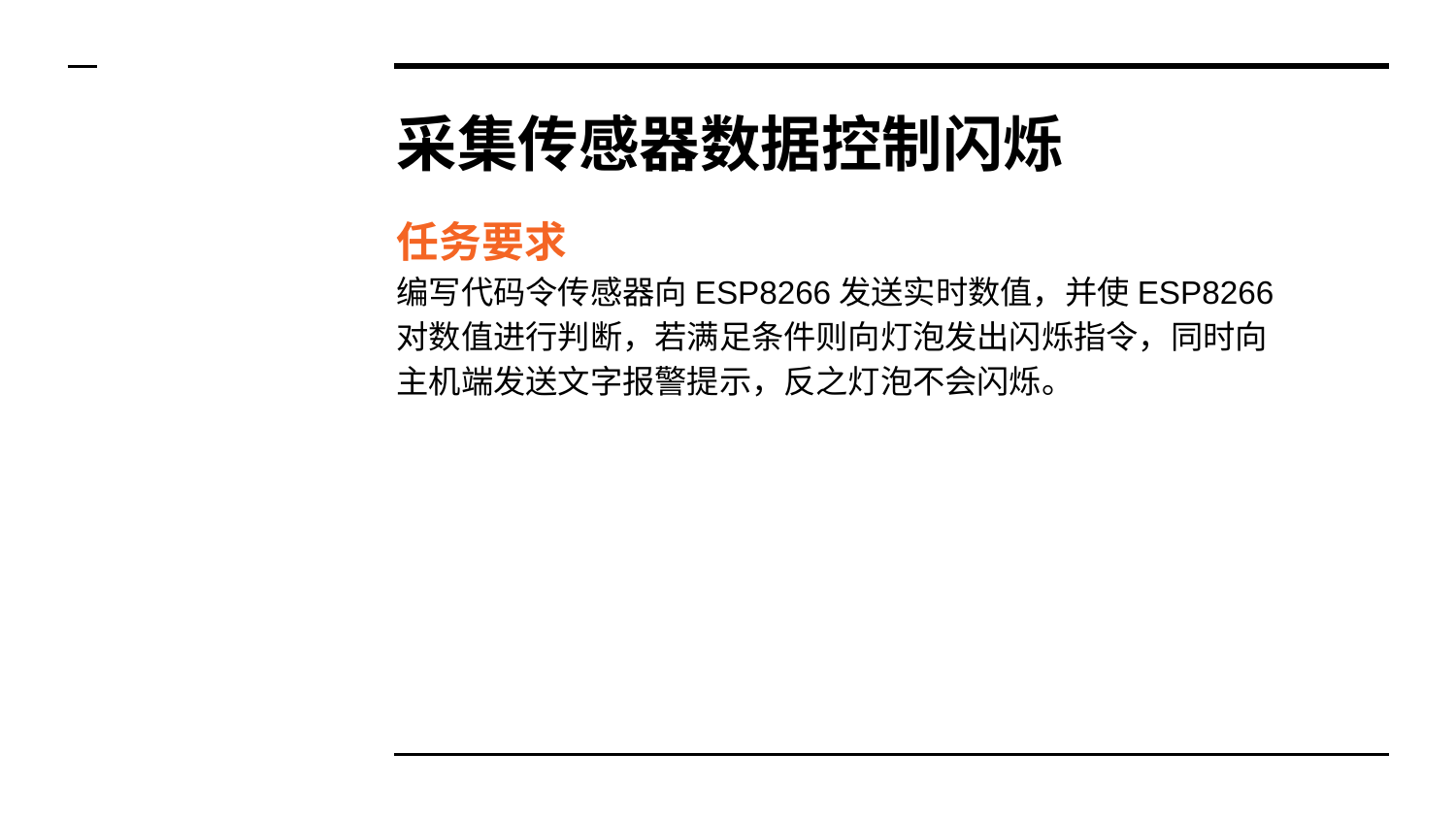

# 采集传感器数据控制闪烁
任务要求
编写代码令传感器向ESP8266发送实时数值，并使ESP8266对数值进行判断，若满足条件则向灯泡发出闪烁指令，同时向主机端发送文字报警提示，反之灯泡不会闪烁。